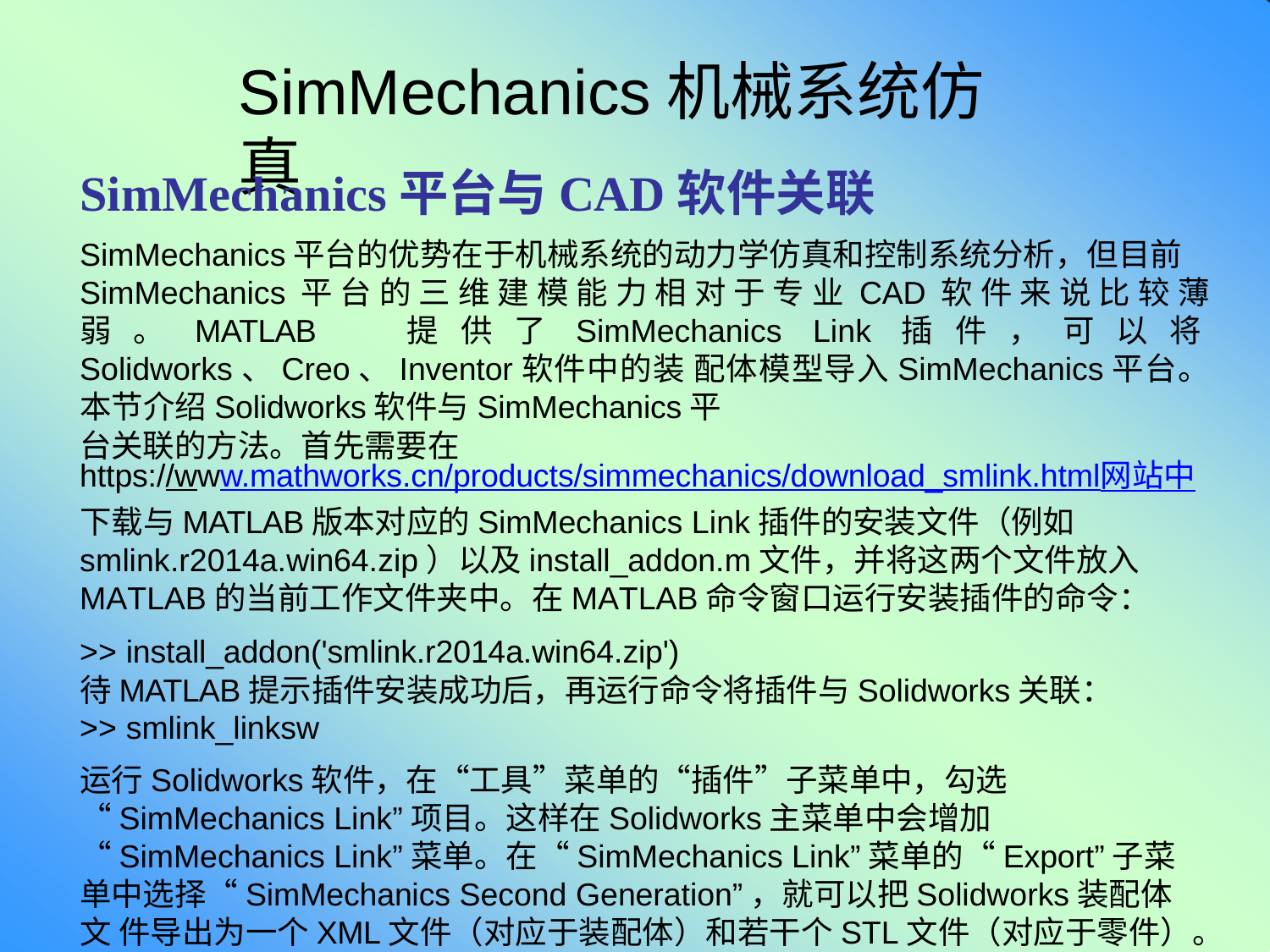

# SimMechanics机械系统仿真
SimMechanics平台与CAD软件关联
SimMechanics平台的优势在于机械系统的动力学仿真和控制系统分析，但目前
SimMechanics平台的三维建模能力相对于专业CAD软件来说比较薄弱。MATLAB  提供了SimMechanics Link插件，可以将Solidworks、Creo、Inventor软件中的装 配体模型导入SimMechanics平台。本节介绍Solidworks软件与SimMechanics平
台关联的方法。首先需要在
https://www.mathworks.cn/products/simmechanics/download_smlink.html网站中
下载与MATLAB版本对应的SimMechanics Link插件的安装文件（例如
smlink.r2014a.win64.zip）以及install_addon.m文件，并将这两个文件放入
MATLAB的当前工作文件夹中。在MATLAB命令窗口运行安装插件的命令：
>> install_addon('smlink.r2014a.win64.zip')
待MATLAB提示插件安装成功后，再运行命令将插件与Solidworks关联：
>> smlink_linksw
运行Solidworks软件，在“工具”菜单的“插件”子菜单中，勾选 “SimMechanics Link”项目。这样在Solidworks主菜单中会增加 “SimMechanics Link”菜单。在“SimMechanics Link”菜单的“Export”子菜 单中选择“SimMechanics Second Generation”，就可以把Solidworks装配体文 件导出为一个XML文件（对应于装配体）和若干个STL文件（对应于零件）。